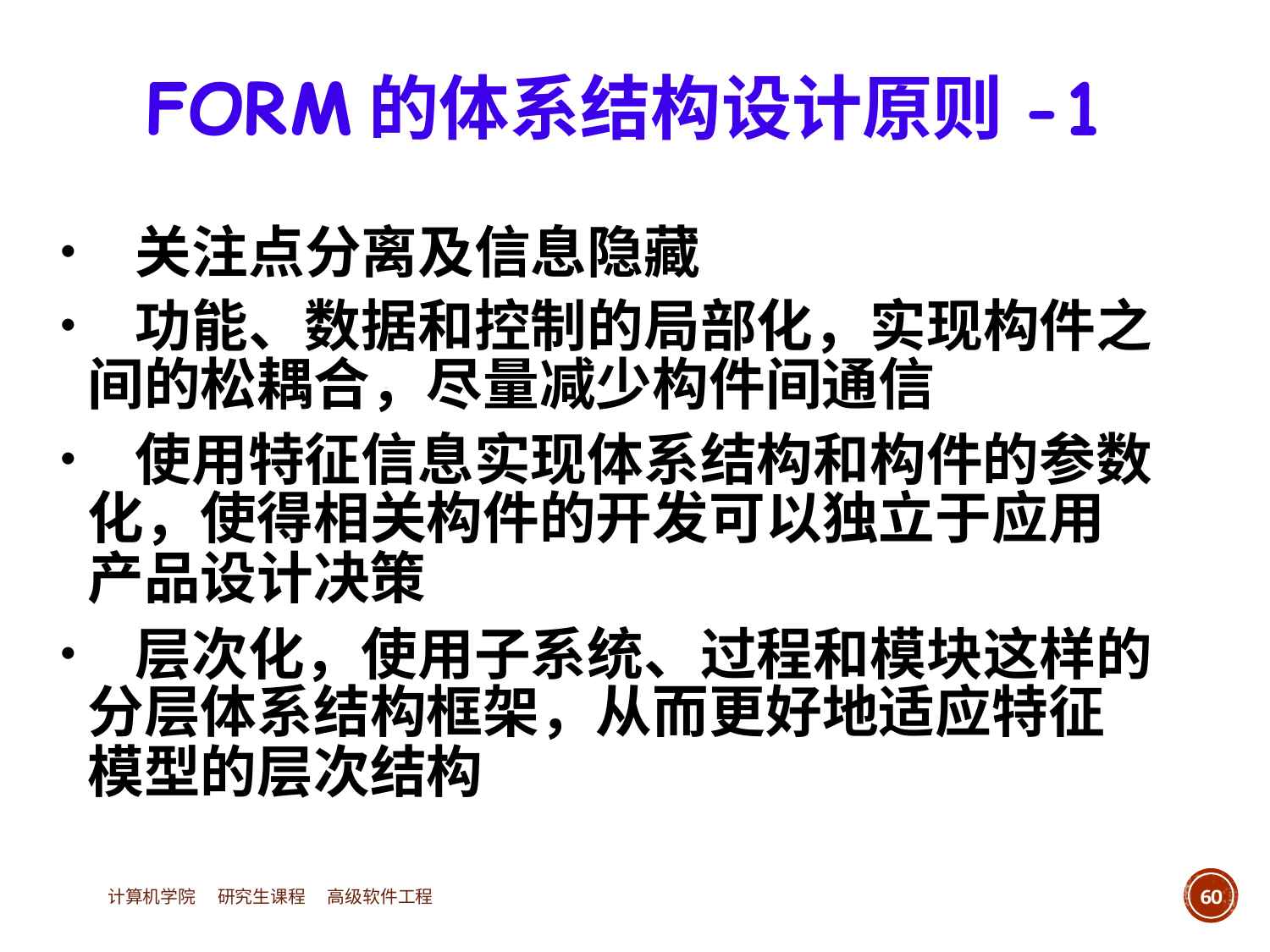

FORM的体系结构设计原则-1

•  关注点分离及信息隐藏
•  功能、数据和控制的局部化，实现构件之
	间的松耦合，尽量减少构件间通信
•  使用特征信息实现体系结构和构件的参数
	化，使得相关构件的开发可以独立于应用
	产品设计决策
•  层次化，使用子系统、过程和模块这样的
	分层体系结构框架，从而更好地适应特征
	模型的层次结构
计算机学院    研究生课程    高级软件工程
60